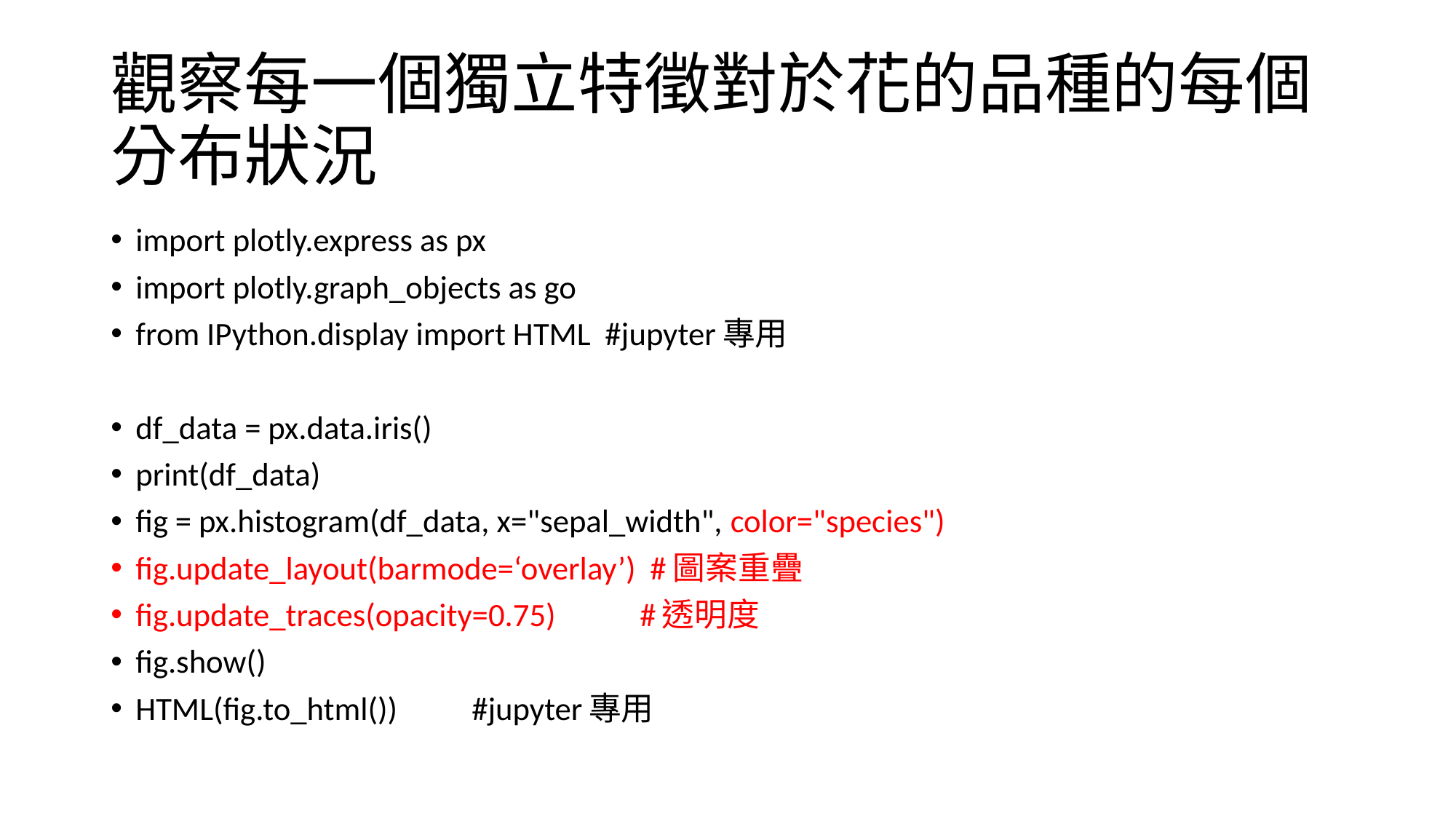

# 觀察每一個獨立特徵對於花的品種的每個分布狀況
import plotly.express as px
import plotly.graph_objects as go
from IPython.display import HTML  #jupyter專用

df_data = px.data.iris()
print(df_data)
fig = px.histogram(df_data, x="sepal_width", color="species")
fig.update_layout(barmode=‘overlay’)  #圖案重疊
fig.update_traces(opacity=0.75)		#透明度
fig.show()
HTML(fig.to_html())	#jupyter專用